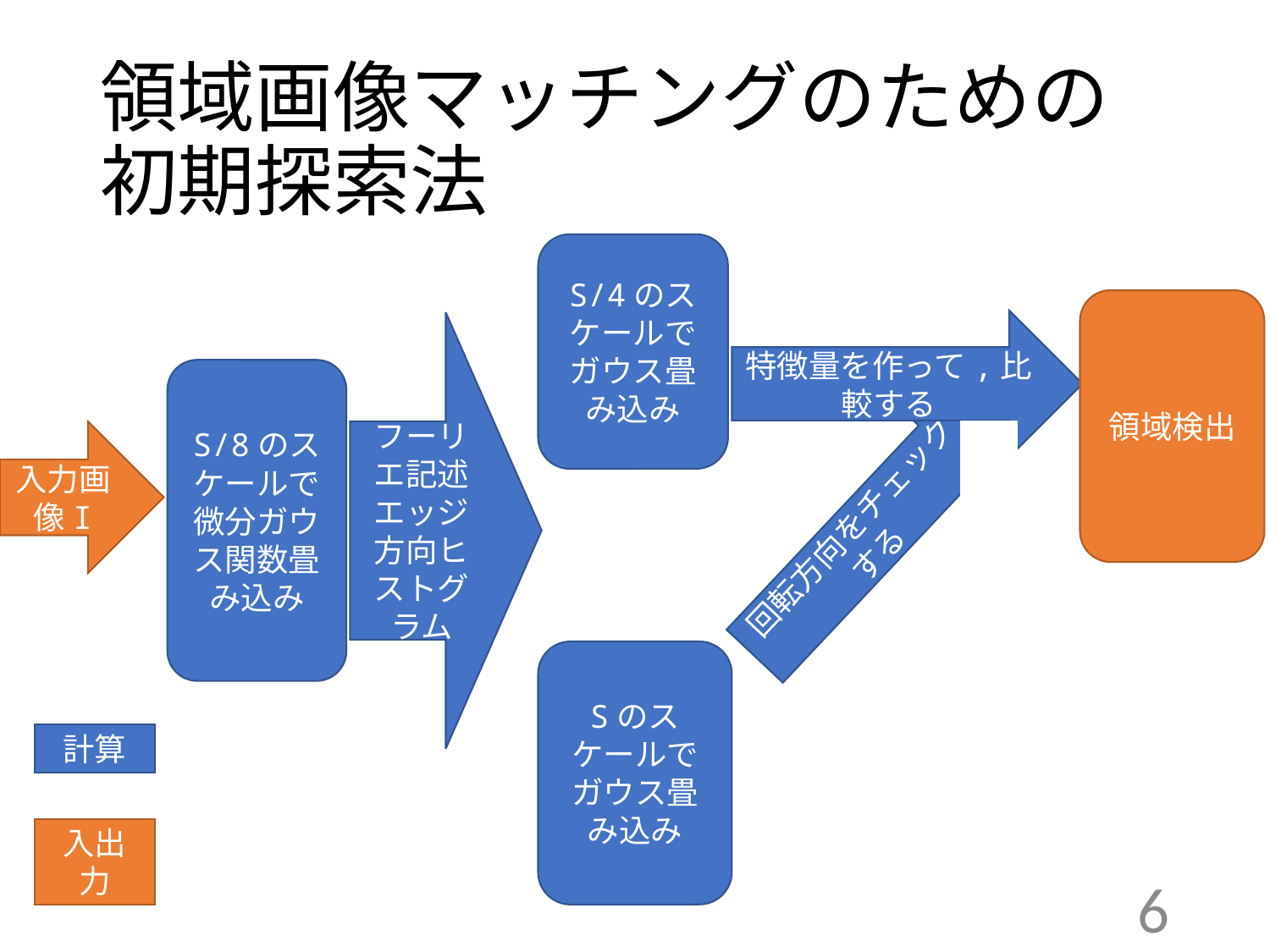

領域画像マッチングのための初期探索法
S/4のスケールでガウス畳み込み
領域検出
特徴量を作って,比較する
回転方向をチェックする

フーリエ記述エッジ方向ヒストグラム
S/8のスケールで微分ガウス関数畳み込み
入力画像I
Sのスケールでガウス畳み込み
計算
入出力
6